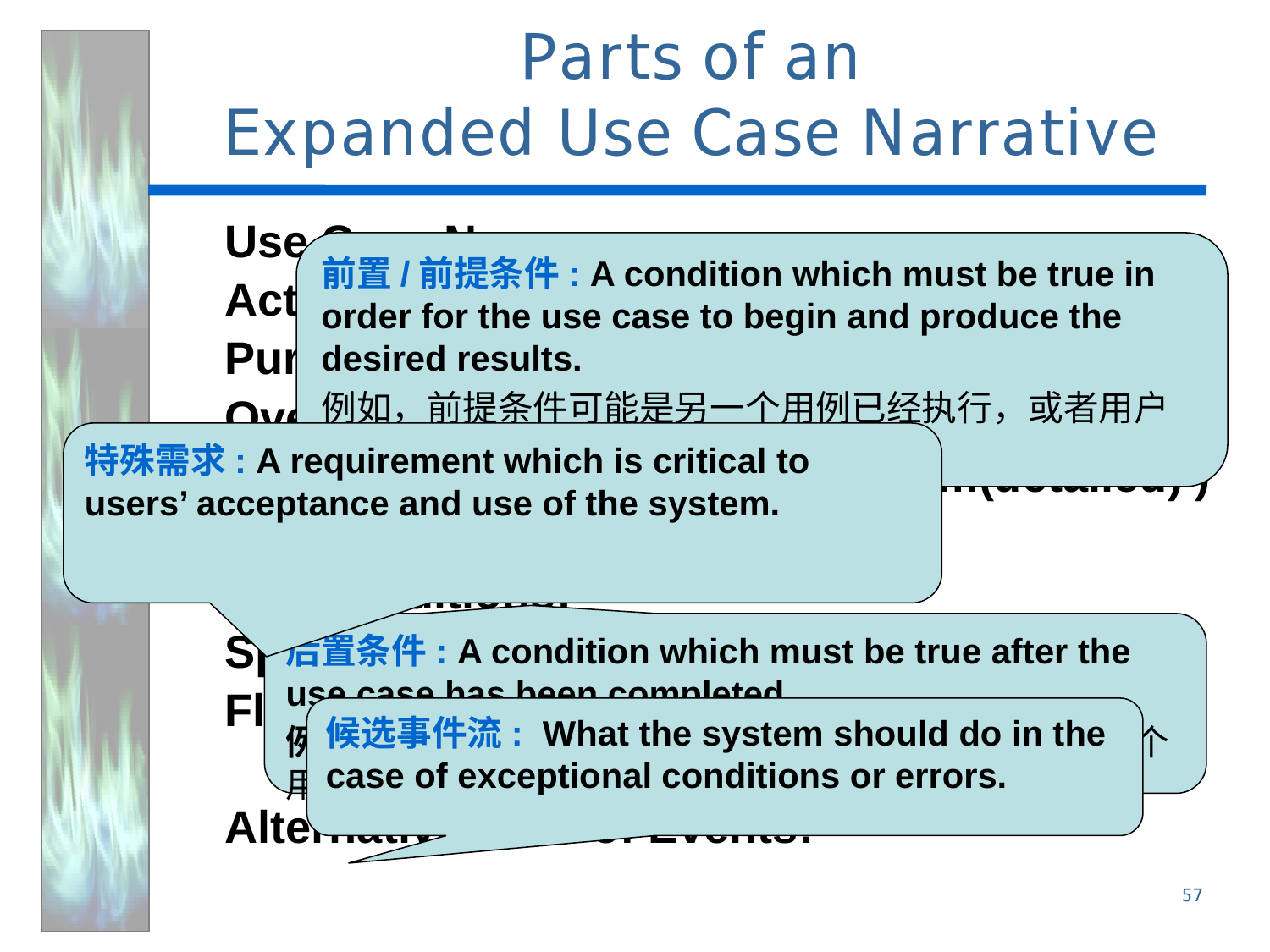

# Parts of an Expanded Use Case Narrative
Use Case Name:
Actors:
Purpose:
Overview:
Type: (Essential (abstract)/ system(detailed) )
Preconditions:
Postconditions:
Special Requirements:
Flow of Events:
	Actor Action		System Response
Alternative Flow of Events:

前置/前提条件: A condition which must be true in order for the use case to begin and produce the desired results.
例如，前提条件可能是另一个用例已经执行，或者用户具有运行当前用例的权限。

特殊需求: A requirement which is critical to users’ acceptance and use of the system.

后置条件: A condition which must be true after the use case has been completed.
例如一个用例结束后必须运行另一个用例。并不是每一个用例都有后置条件。

候选事件流:  What the system should do in the case of exceptional conditions or errors.

57